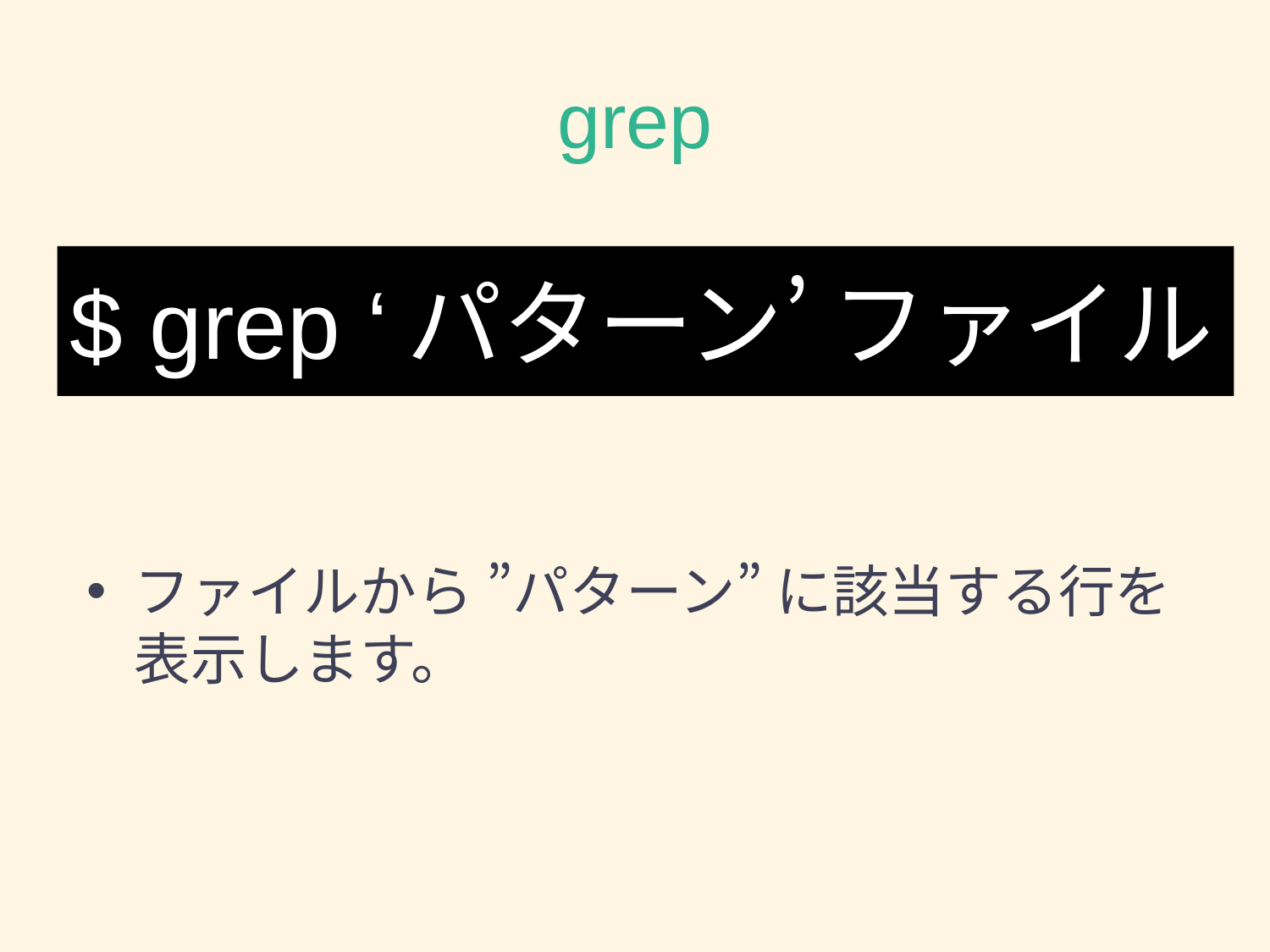

# grep
$ grep ‘パターン’ ファイル
ファイルから ”パターン” に該当する行を表示します。